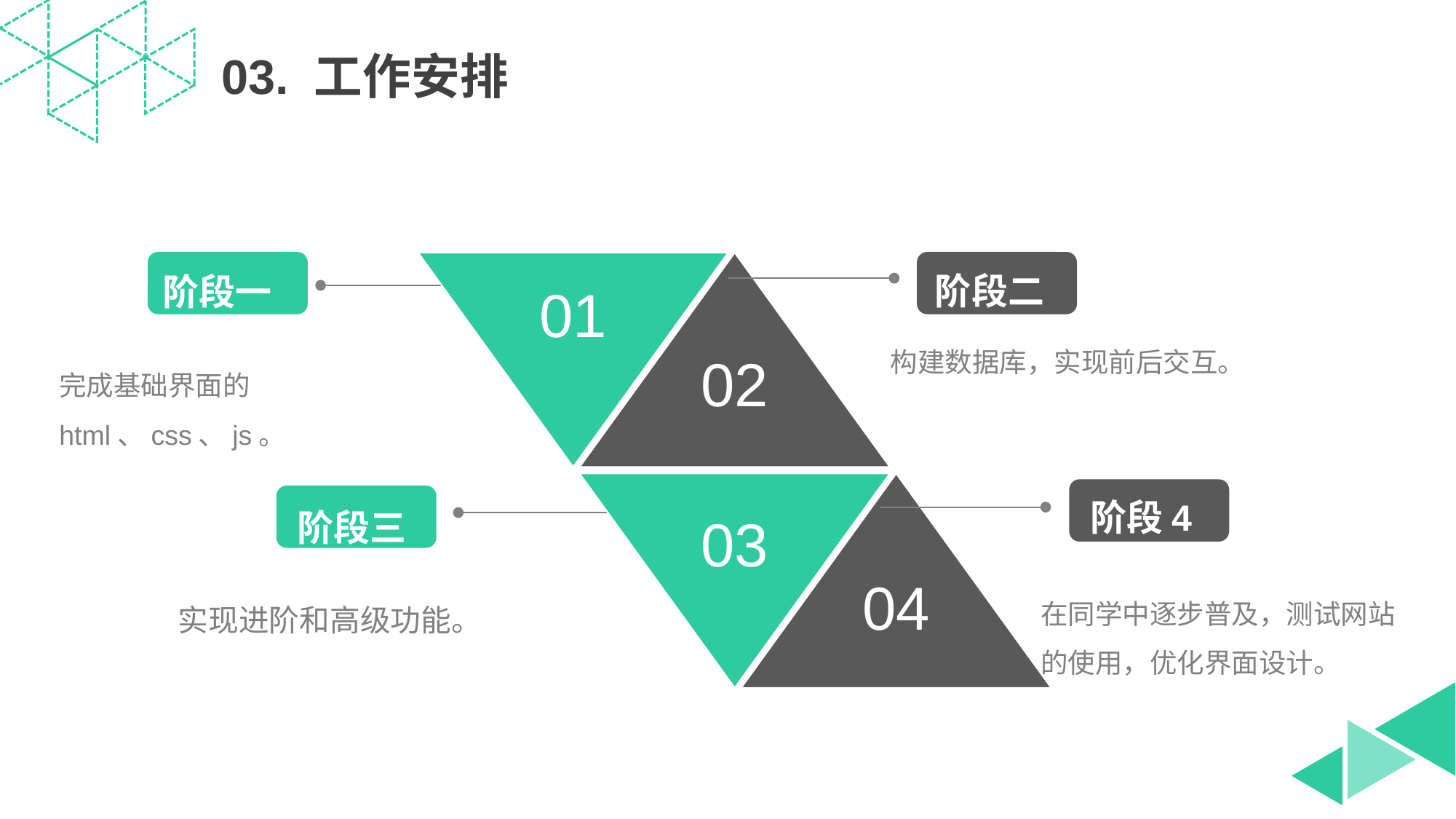

03. 工作安排

阶段二

阶段一

01

02

阶段4四

03

04
阶段三

构建数据库，实现前后交互。
完成基础界面的html、css、js。
在同学中逐步普及，测试网站的使用，优化界面设计。
实现进阶和高级功能。